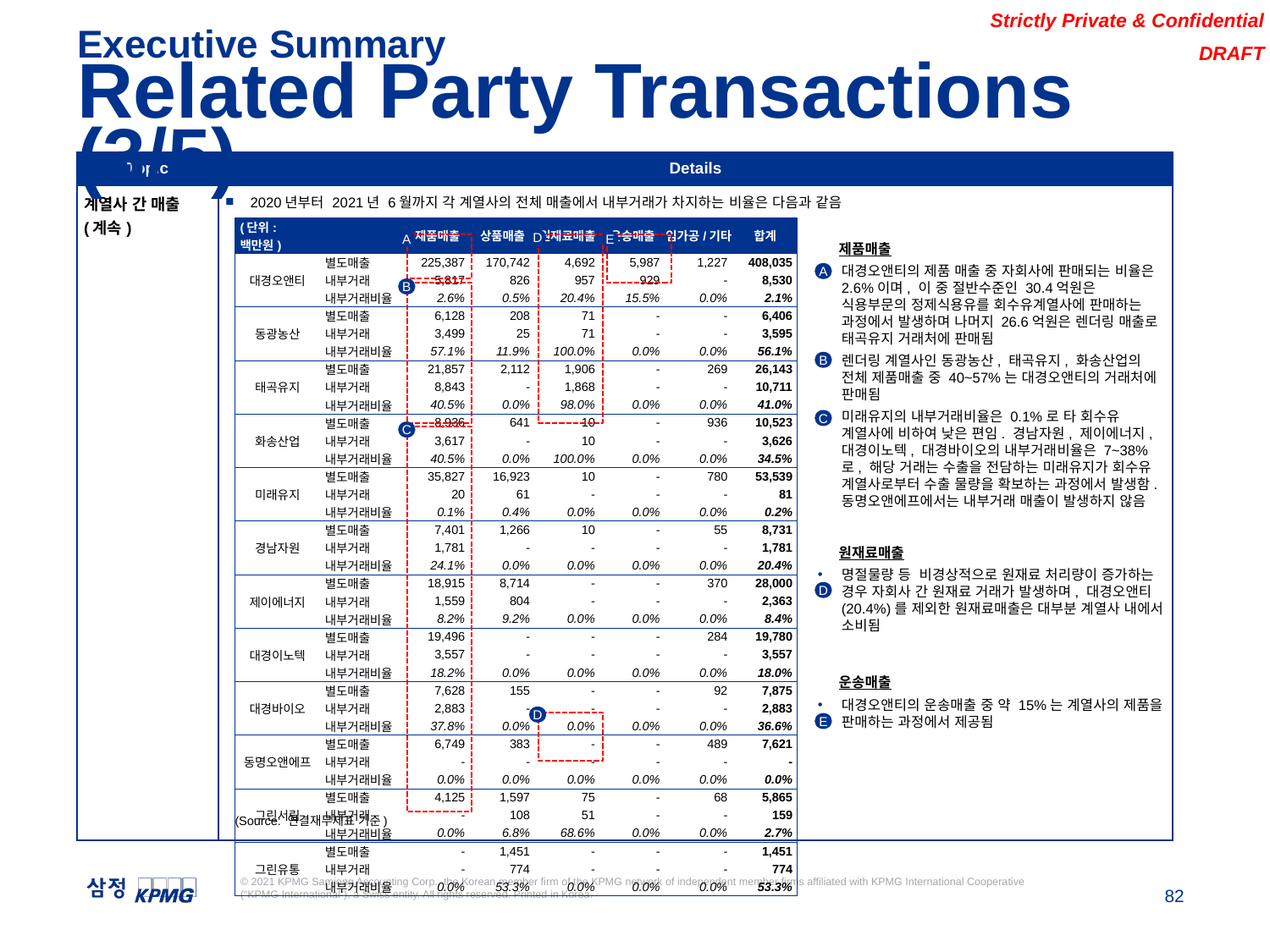

Executive Summary
Related Party Transactions (3/5)
| Topic | Details |
| --- | --- |
| 계열사 간 매출 (계속) | 2020년부터 2021년 6월까지 각 계열사의 전체 매출에서 내부거래가 차지하는 비율은 다음과 같음 |
| (단위: 백만원) |  | 제품매출 | 상품매출 | 원재료매출 | 운송매출 | 임가공/기타 | 합계 |
| --- | --- | --- | --- | --- | --- | --- | --- |
| 대경오앤티 | 별도매출 | 225,387 | 170,742 | 4,692 | 5,987 | 1,227 | 408,035 |
|  | 내부거래 | 5,817 | 826 | 957 | 929 | - | 8,530 |
|  | 내부거래비율 | 2.6% | 0.5% | 20.4% | 15.5% | 0.0% | 2.1% |
| 동광농산 | 별도매출 | 6,128 | 208 | 71 | - | - | 6,406 |
|  | 내부거래 | 3,499 | 25 | 71 | - | - | 3,595 |
|  | 내부거래비율 | 57.1% | 11.9% | 100.0% | 0.0% | 0.0% | 56.1% |
| 태곡유지 | 별도매출 | 21,857 | 2,112 | 1,906 | - | 269 | 26,143 |
|  | 내부거래 | 8,843 | - | 1,868 | - | - | 10,711 |
|  | 내부거래비율 | 40.5% | 0.0% | 98.0% | 0.0% | 0.0% | 41.0% |
| 화송산업 | 별도매출 | 8,936 | 641 | 10 | - | 936 | 10,523 |
|  | 내부거래 | 3,617 | - | 10 | - | - | 3,626 |
|  | 내부거래비율 | 40.5% | 0.0% | 100.0% | 0.0% | 0.0% | 34.5% |
| 미래유지 | 별도매출 | 35,827 | 16,923 | 10 | - | 780 | 53,539 |
|  | 내부거래 | 20 | 61 | - | - | - | 81 |
|  | 내부거래비율 | 0.1% | 0.4% | 0.0% | 0.0% | 0.0% | 0.2% |
| 경남자원 | 별도매출 | 7,401 | 1,266 | 10 | - | 55 | 8,731 |
|  | 내부거래 | 1,781 | - | - | - | - | 1,781 |
|  | 내부거래비율 | 24.1% | 0.0% | 0.0% | 0.0% | 0.0% | 20.4% |
| 제이에너지 | 별도매출 | 18,915 | 8,714 | - | - | 370 | 28,000 |
|  | 내부거래 | 1,559 | 804 | - | - | - | 2,363 |
|  | 내부거래비율 | 8.2% | 9.2% | 0.0% | 0.0% | 0.0% | 8.4% |
| 대경이노텍 | 별도매출 | 19,496 | - | - | - | 284 | 19,780 |
|  | 내부거래 | 3,557 | - | - | - | - | 3,557 |
|  | 내부거래비율 | 18.2% | 0.0% | 0.0% | 0.0% | 0.0% | 18.0% |
| 대경바이오 | 별도매출 | 7,628 | 155 | - | - | 92 | 7,875 |
|  | 내부거래 | 2,883 | - | - | - | - | 2,883 |
|  | 내부거래비율 | 37.8% | 0.0% | 0.0% | 0.0% | 0.0% | 36.6% |
| 동명오앤에프 | 별도매출 | 6,749 | 383 | - | - | 489 | 7,621 |
|  | 내부거래 | - | - | - | - | - | - |
|  | 내부거래비율 | 0.0% | 0.0% | 0.0% | 0.0% | 0.0% | 0.0% |
| 그린서림 | 별도매출 | 4,125 | 1,597 | 75 | - | 68 | 5,865 |
|  | 내부거래 | - | 108 | 51 | - | - | 159 |
|  | 내부거래비율 | 0.0% | 6.8% | 68.6% | 0.0% | 0.0% | 2.7% |
| 그린유통 | 별도매출 | - | 1,451 | - | - | - | 1,451 |
|  | 내부거래 | - | 774 | - | - | - | 774 |
|  | 내부거래비율 | 0.0% | 53.3% | 0.0% | 0.0% | 0.0% | 53.3% |
제품매출
대경오앤티의 제품 매출 중 자회사에 판매되는 비율은 2.6%이며, 이 중 절반수준인 30.4억원은 식용부문의 정제식용유를 회수유계열사에 판매하는 과정에서 발생하며 나머지 26.6억원은 렌더링 매출로 태곡유지 거래처에 판매됨
렌더링 계열사인 동광농산, 태곡유지, 화송산업의 전체 제품매출 중 40~57%는 대경오앤티의 거래처에 판매됨
미래유지의 내부거래비율은 0.1%로 타 회수유 계열사에 비하여 낮은 편임. 경남자원, 제이에너지, 대경이노텍, 대경바이오의 내부거래비율은 7~38%로, 해당 거래는 수출을 전담하는 미래유지가 회수유 계열사로부터 수출 물량을 확보하는 과정에서 발생함. 동명오앤에프에서는 내부거래 매출이 발생하지 않음

원재료매출
명절물량 등  비경상적으로 원재료 처리량이 증가하는 경우 자회사 간 원재료 거래가 발생하며, 대경오앤티(20.4%)를 제외한 원재료매출은 대부분 계열사 내에서 소비됨

운송매출
대경오앤티의 운송매출 중 약 15%는 계열사의 제품을 판매하는 과정에서 제공됨

D
A
E

A
B

B
C
C

D
D

E
(Source: 연결재무제표 기준)